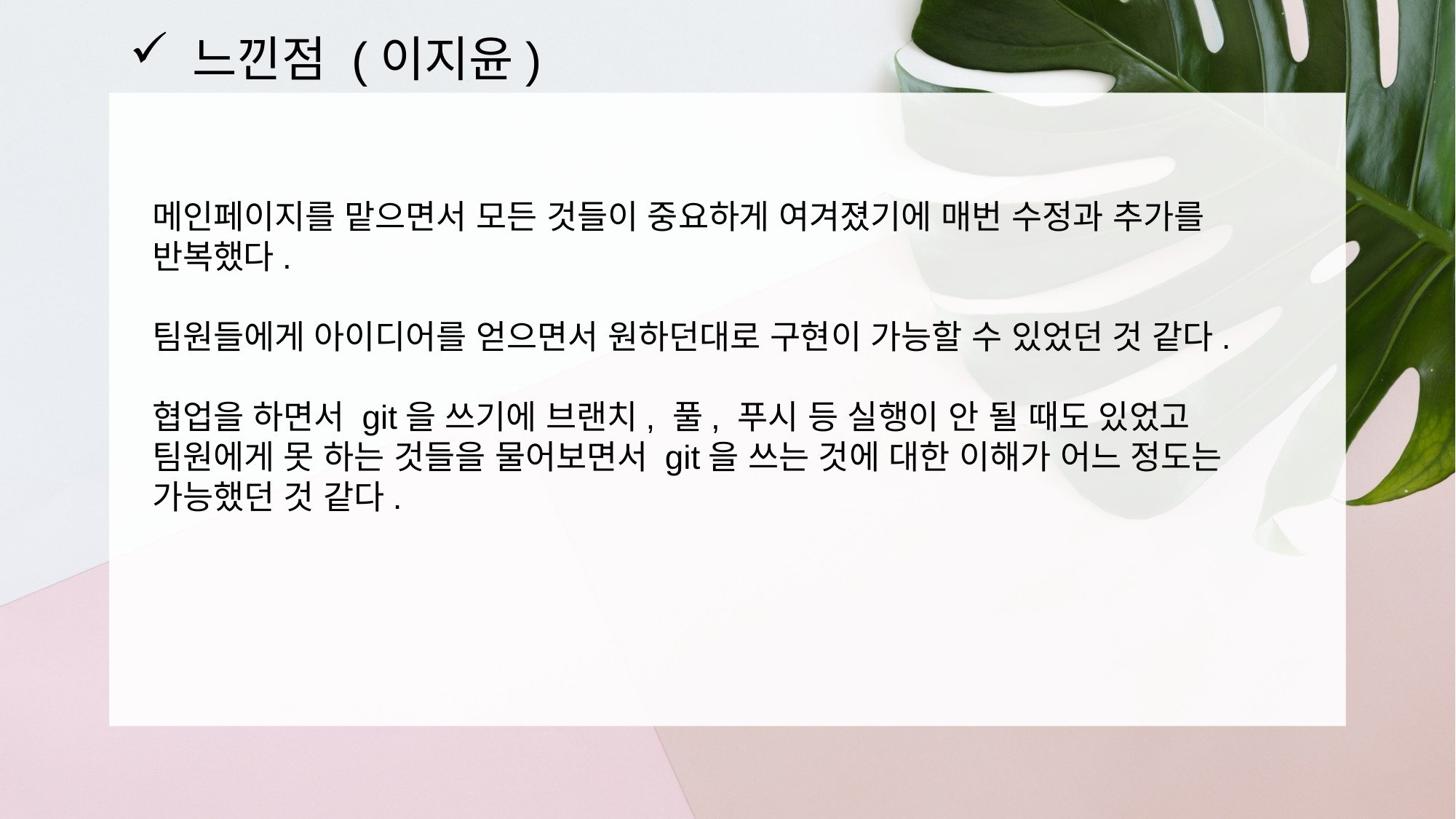

느낀점 (이지윤)
메인페이지를 맡으면서 모든 것들이 중요하게 여겨졌기에 매번 수정과 추가를 반복했다.

팀원들에게 아이디어를 얻으면서 원하던대로 구현이 가능할 수 있었던 것 같다.

협업을 하면서 git을 쓰기에 브랜치, 풀, 푸시 등 실행이 안 될 때도 있었고 팀원에게 못 하는 것들을 물어보면서 git을 쓰는 것에 대한 이해가 어느 정도는 가능했던 것 같다.